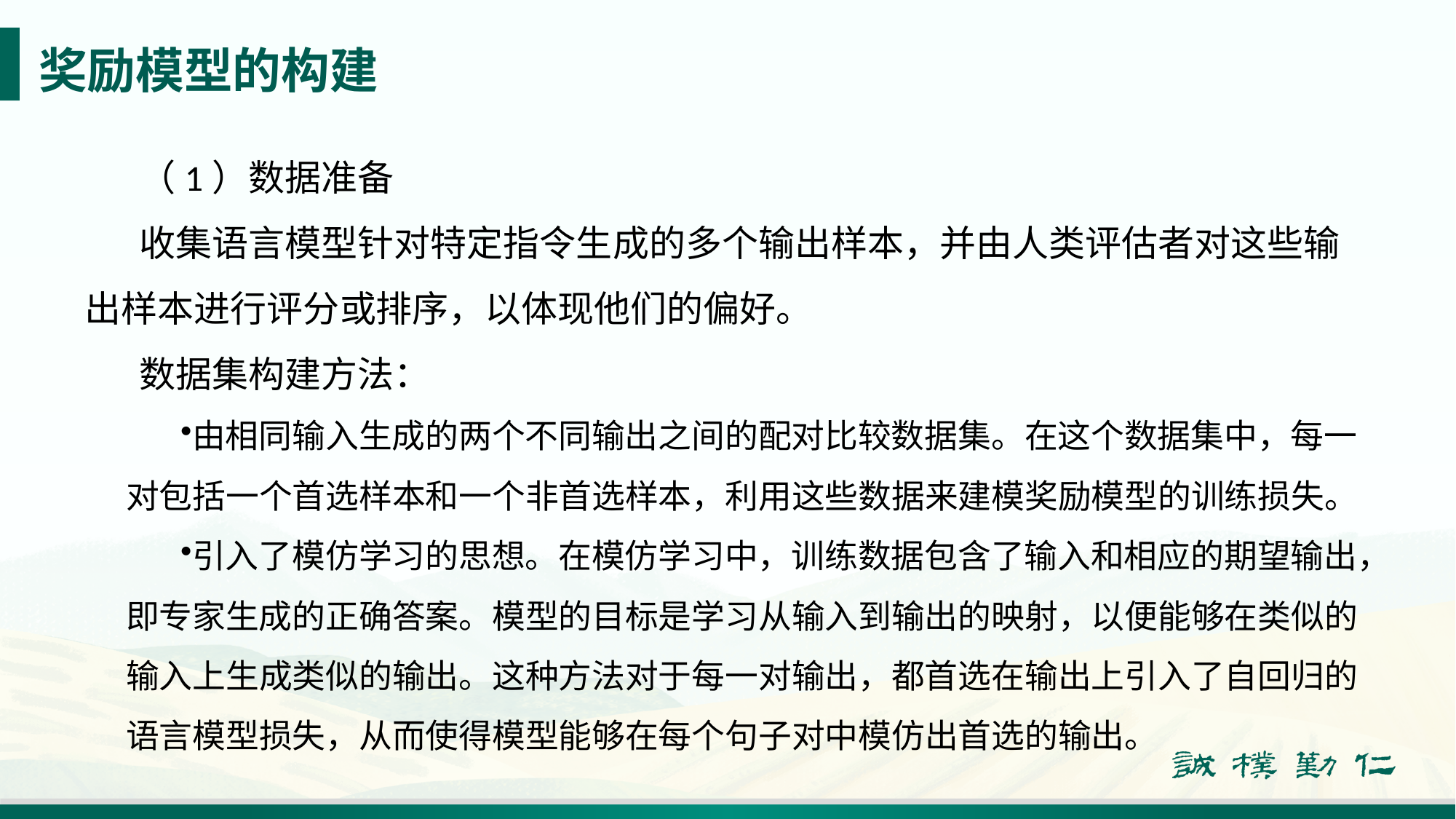

奖励模型的构建
（1）数据准备
收集语言模型针对特定指令生成的多个输出样本，并由人类评估者对这些输出样本进行评分或排序，以体现他们的偏好。
数据集构建方法：
由相同输入生成的两个不同输出之间的配对比较数据集。在这个数据集中，每一对包括一个首选样本和一个非首选样本，利用这些数据来建模奖励模型的训练损失。
引入了模仿学习的思想。在模仿学习中，训练数据包含了输入和相应的期望输出，即专家生成的正确答案。模型的目标是学习从输入到输出的映射，以便能够在类似的输入上生成类似的输出。这种方法对于每一对输出，都首选在输出上引入了自回归的语言模型损失，从而使得模型能够在每个句子对中模仿出首选的输出。